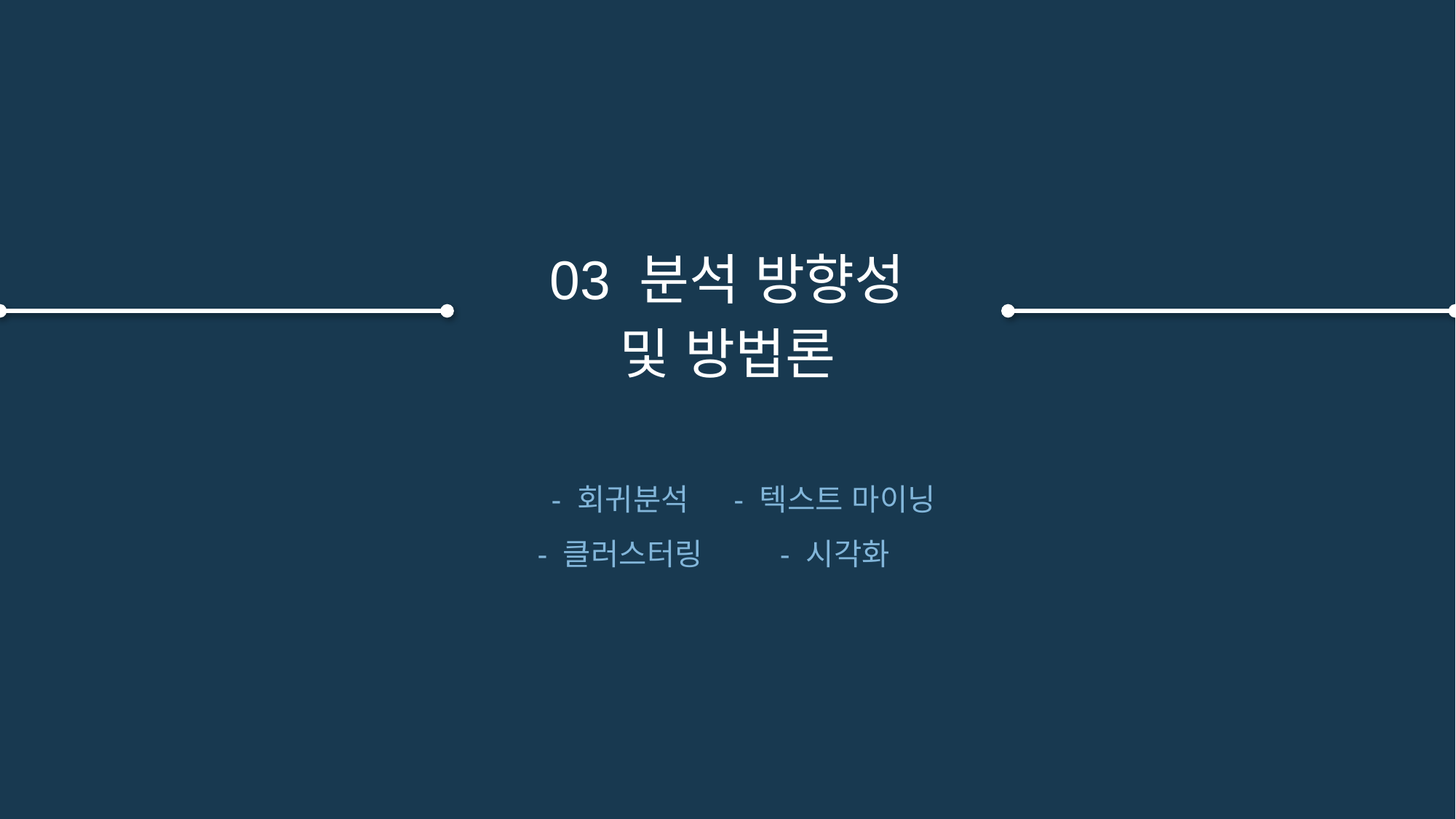

03 분석 방향성
및 방법론
- 회귀분석
- 클러스터링
- 텍스트 마이닝
- 시각화